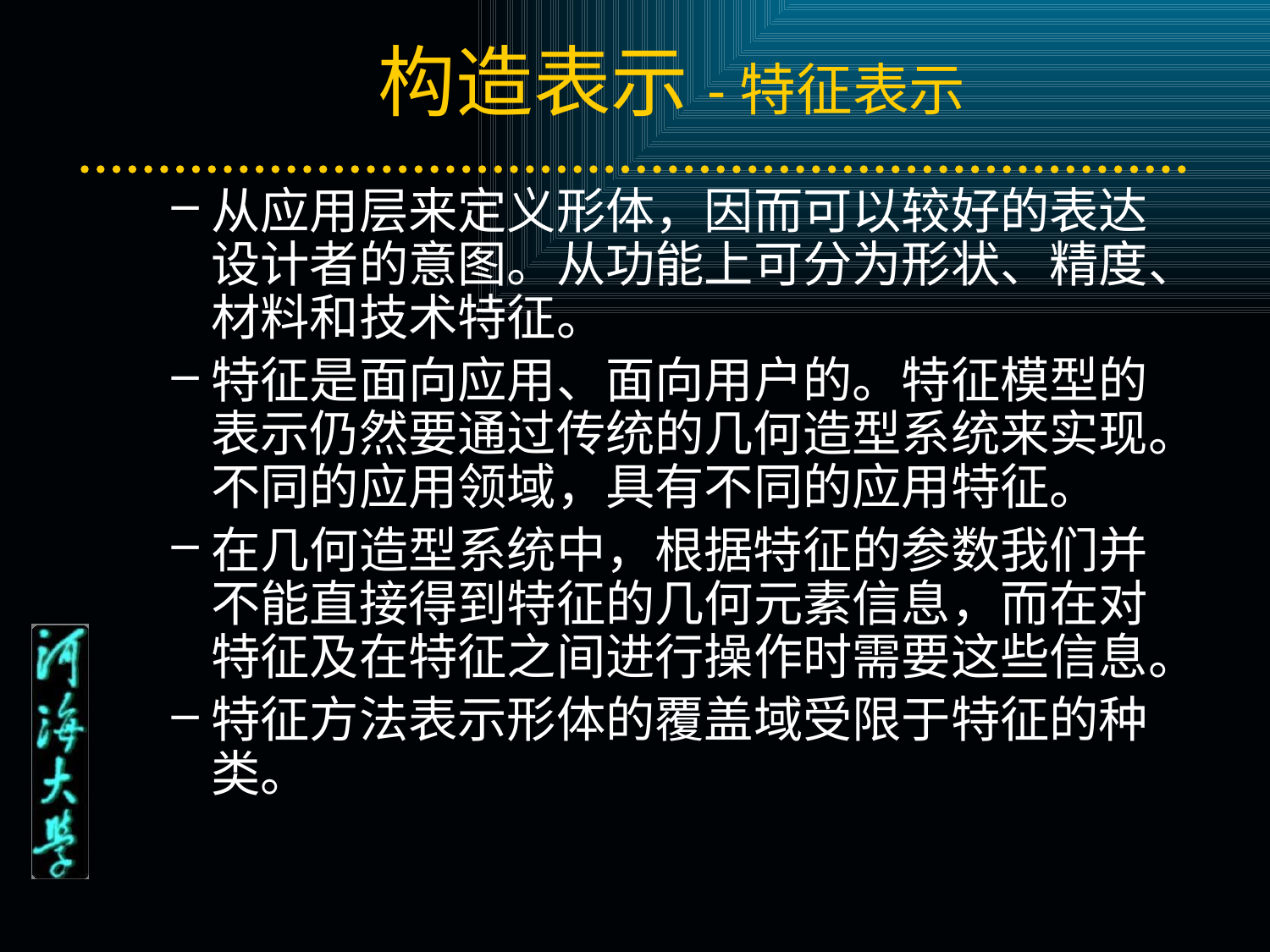

# 构造表示-特征表示
从应用层来定义形体，因而可以较好的表达设计者的意图。从功能上可分为形状、精度、材料和技术特征。
特征是面向应用、面向用户的。特征模型的表示仍然要通过传统的几何造型系统来实现。不同的应用领域，具有不同的应用特征。
在几何造型系统中，根据特征的参数我们并不能直接得到特征的几何元素信息，而在对特征及在特征之间进行操作时需要这些信息。
特征方法表示形体的覆盖域受限于特征的种类。

56